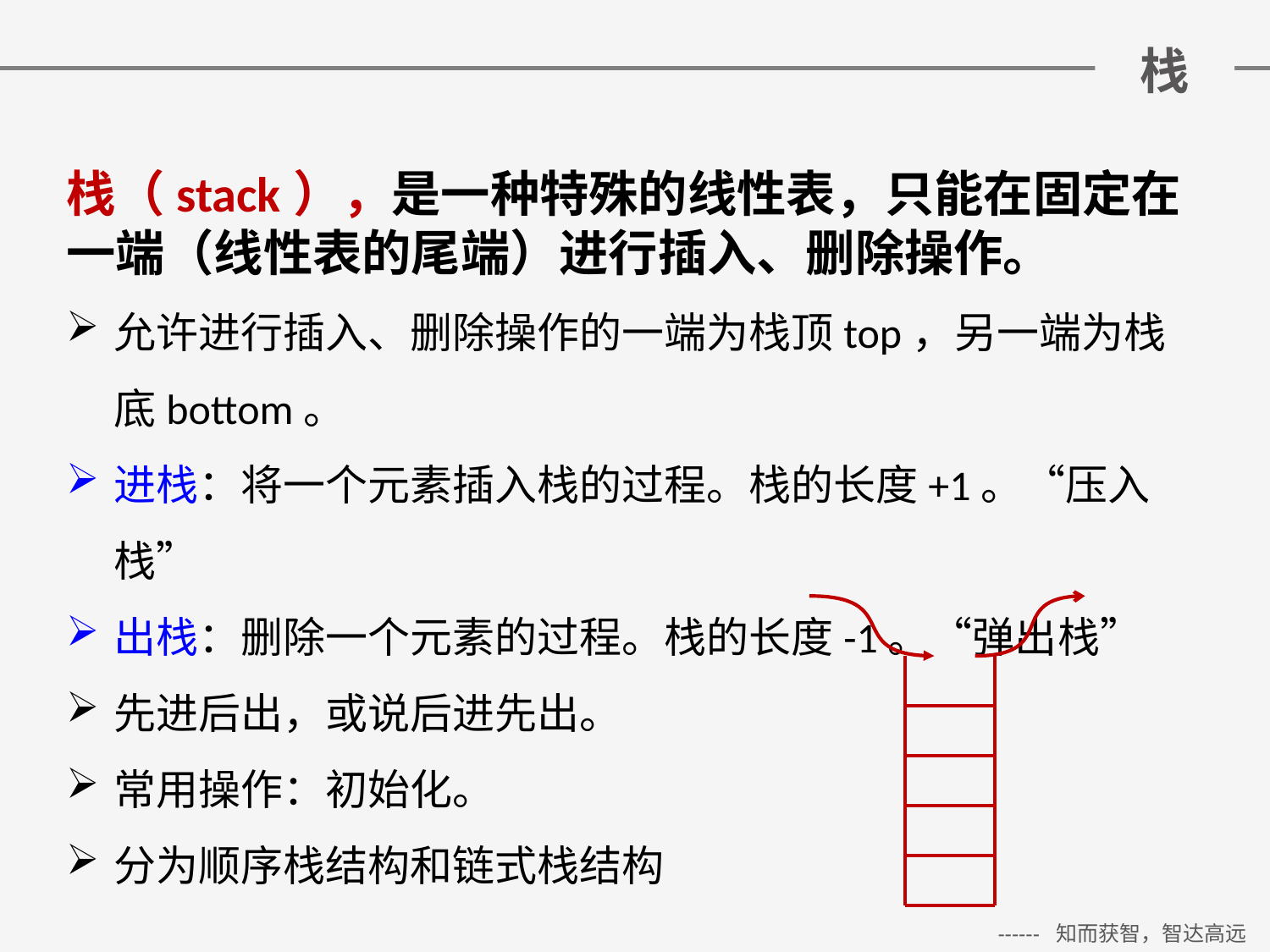

# 栈
栈（stack），是一种特殊的线性表，只能在固定在一端（线性表的尾端）进行插入、删除操作。
允许进行插入、删除操作的一端为栈顶top，另一端为栈底bottom。
进栈：将一个元素插入栈的过程。栈的长度+1。“压入栈”
出栈：删除一个元素的过程。栈的长度-1。“弹出栈”
先进后出，或说后进先出。
常用操作：初始化。
分为顺序栈结构和链式栈结构